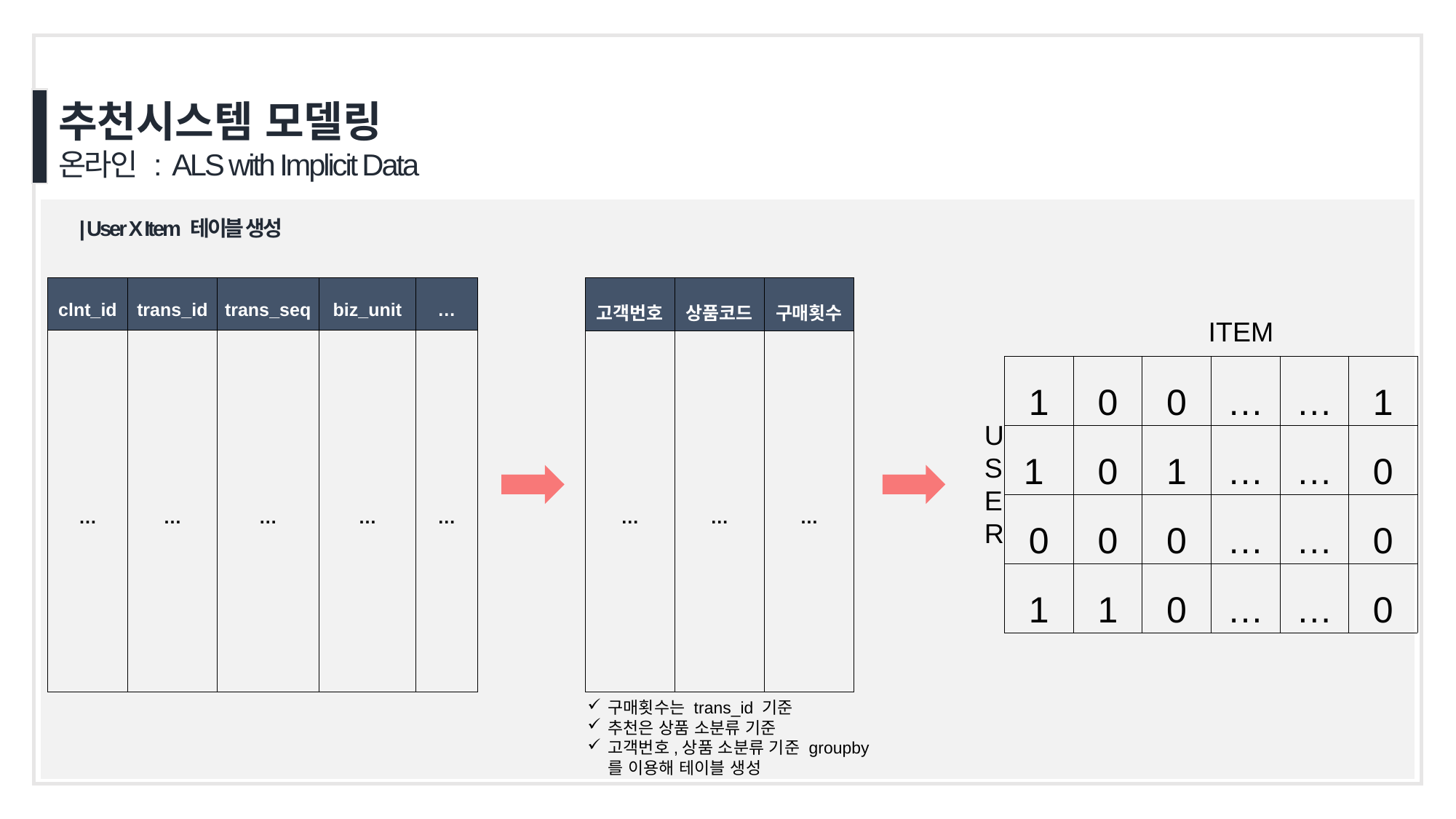

추천시스템 모델링
온라인 :  ALS with Implicit Data
| User X Item 테이블 생성
| clnt\_id | trans\_id | trans\_seq | biz\_unit | … |
| --- | --- | --- | --- | --- |
| … | … | … | … | … |
| 고객번호 | 상품코드 | 구매횟수 |
| --- | --- | --- |
| … | … | … |
ITEM
U
S
E
R
| 1 | 0 | 0 | … | … | 1 |
| --- | --- | --- | --- | --- | --- |
| 1 | 0 | 1 | … | … | 0 |
| 0 | 0 | 0 | … | … | 0 |
| 1 | 1 | 0 | … | … | 0 |

구매횟수는 trans_id 기준
추천은 상품 소분류 기준
고객번호,상품 소분류 기준 groupby 를 이용해 테이블 생성